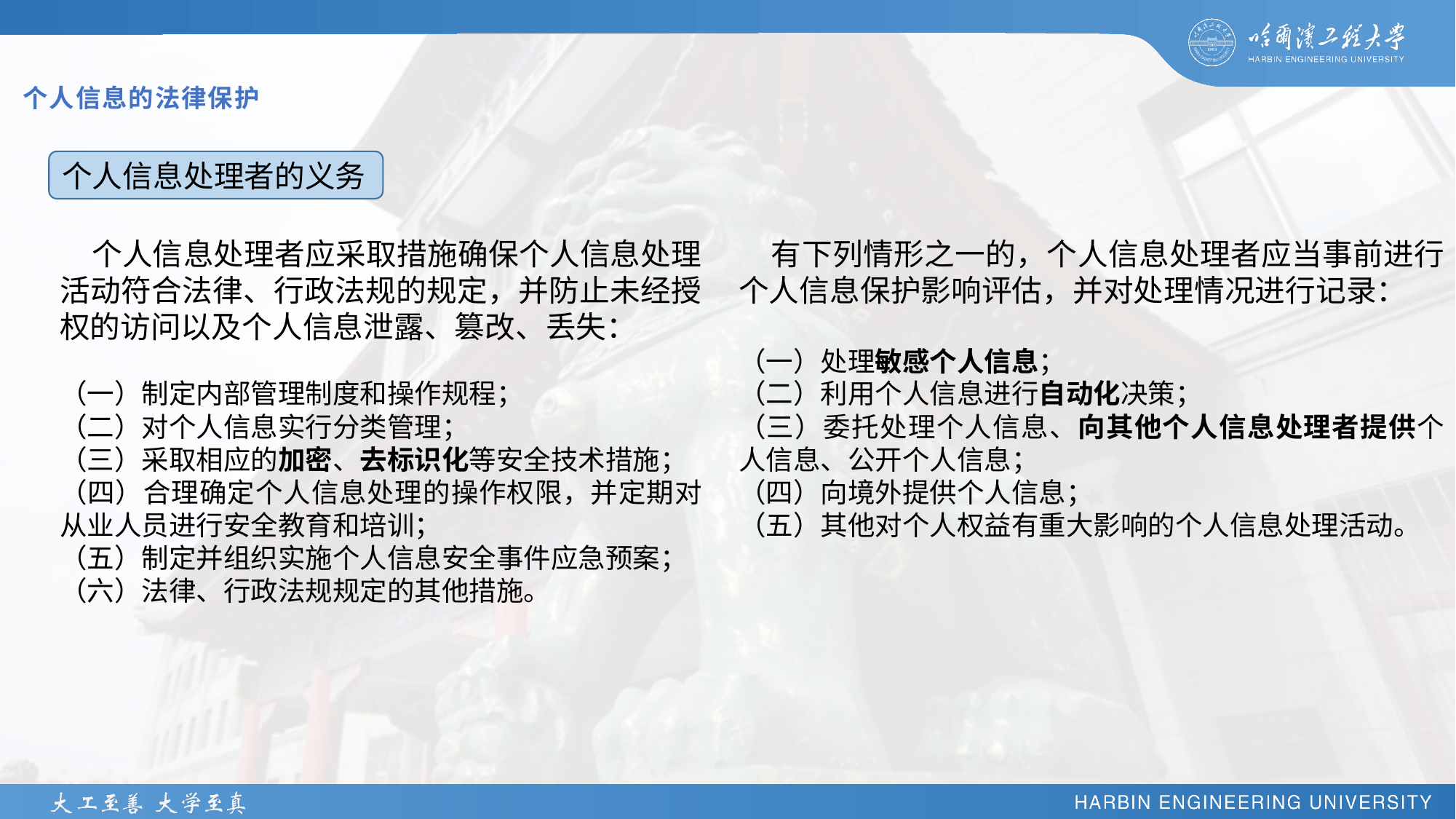

# 个人信息的法律保护
个人信息处理者的义务
    个人信息处理者应采取措施确保个人信息处理活动符合法律、行政法规的规定，并防止未经授权的访问以及个人信息泄露、篡改、丢失：

（一）制定内部管理制度和操作规程；
（二）对个人信息实行分类管理；
（三）采取相应的加密、去标识化等安全技术措施；
（四）合理确定个人信息处理的操作权限，并定期对从业人员进行安全教育和培训；
（五）制定并组织实施个人信息安全事件应急预案；
（六）法律、行政法规规定的其他措施。
    有下列情形之一的，个人信息处理者应当事前进行个人信息保护影响评估，并对处理情况进行记录：

（一）处理敏感个人信息；
（二）利用个人信息进行自动化决策；
（三）委托处理个人信息、向其他个人信息处理者提供个人信息、公开个人信息；
（四）向境外提供个人信息；
（五）其他对个人权益有重大影响的个人信息处理活动。